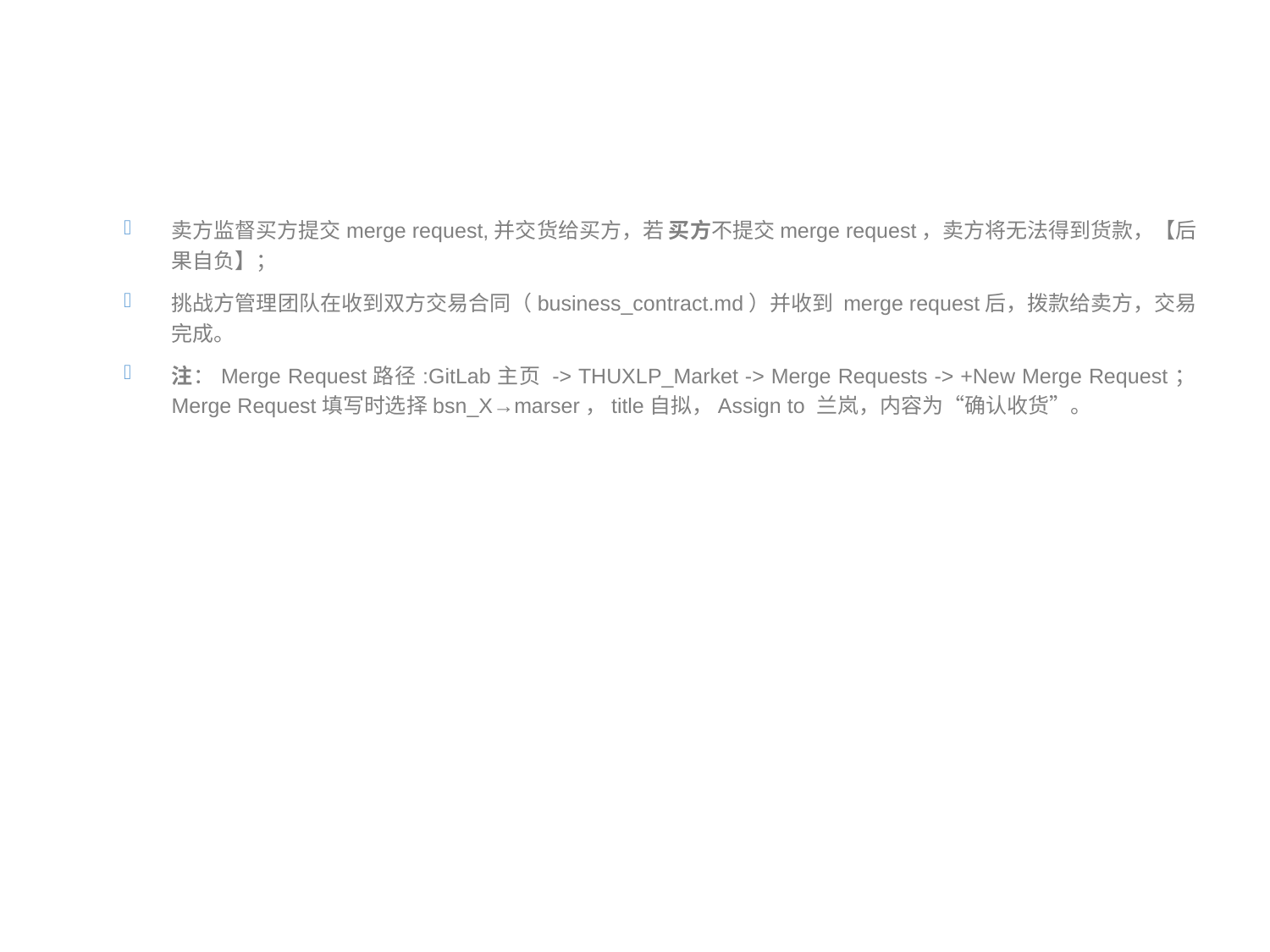

#
6.
卖方监督买方提交merge request,并交货给买方，若 买方不提交merge request，卖方将无法得到货款，【后果自负】；
挑战方管理团队在收到双方交易合同（business_contract.md）并收到 merge request后，拨款给卖方，交易完成。
注：Merge Request路径:GitLab主页 -> THUXLP_Market -> Merge Requests -> +New Merge Request；
Merge Request填写时选择bsn_X→marser，title自拟，Assign to 兰岚，内容为“确认收货”。